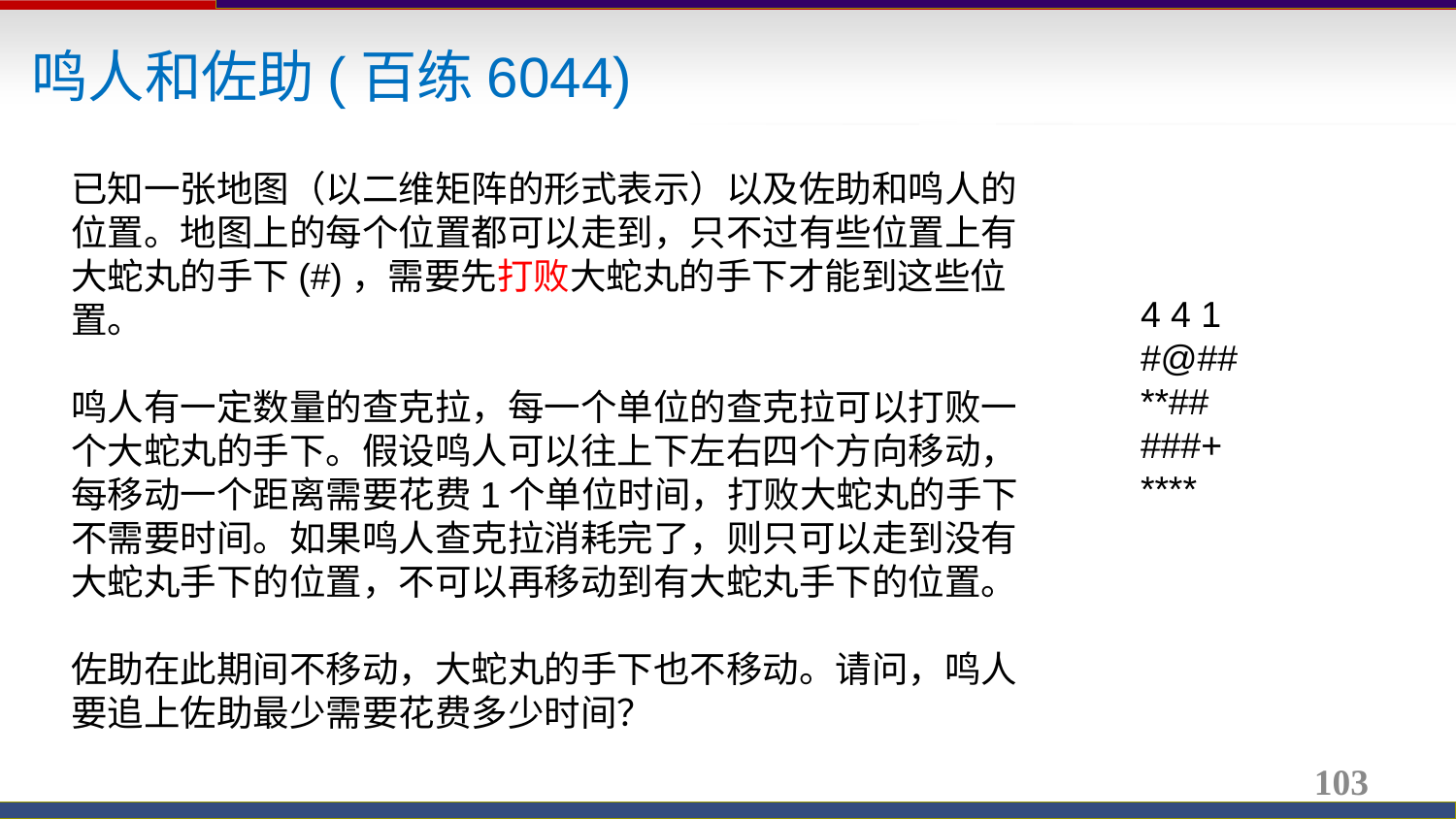

鸣人和佐助(百练6044)
已知一张地图（以二维矩阵的形式表示）以及佐助和鸣人的位置。地图上的每个位置都可以走到，只不过有些位置上有大蛇丸的手下(#)，需要先打败大蛇丸的手下才能到这些位置。

鸣人有一定数量的查克拉，每一个单位的查克拉可以打败一个大蛇丸的手下。假设鸣人可以往上下左右四个方向移动，每移动一个距离需要花费1个单位时间，打败大蛇丸的手下不需要时间。如果鸣人查克拉消耗完了，则只可以走到没有大蛇丸手下的位置，不可以再移动到有大蛇丸手下的位置。

佐助在此期间不移动，大蛇丸的手下也不移动。请问，鸣人要追上佐助最少需要花费多少时间？
4 4 1
#@##
**##
###+
****